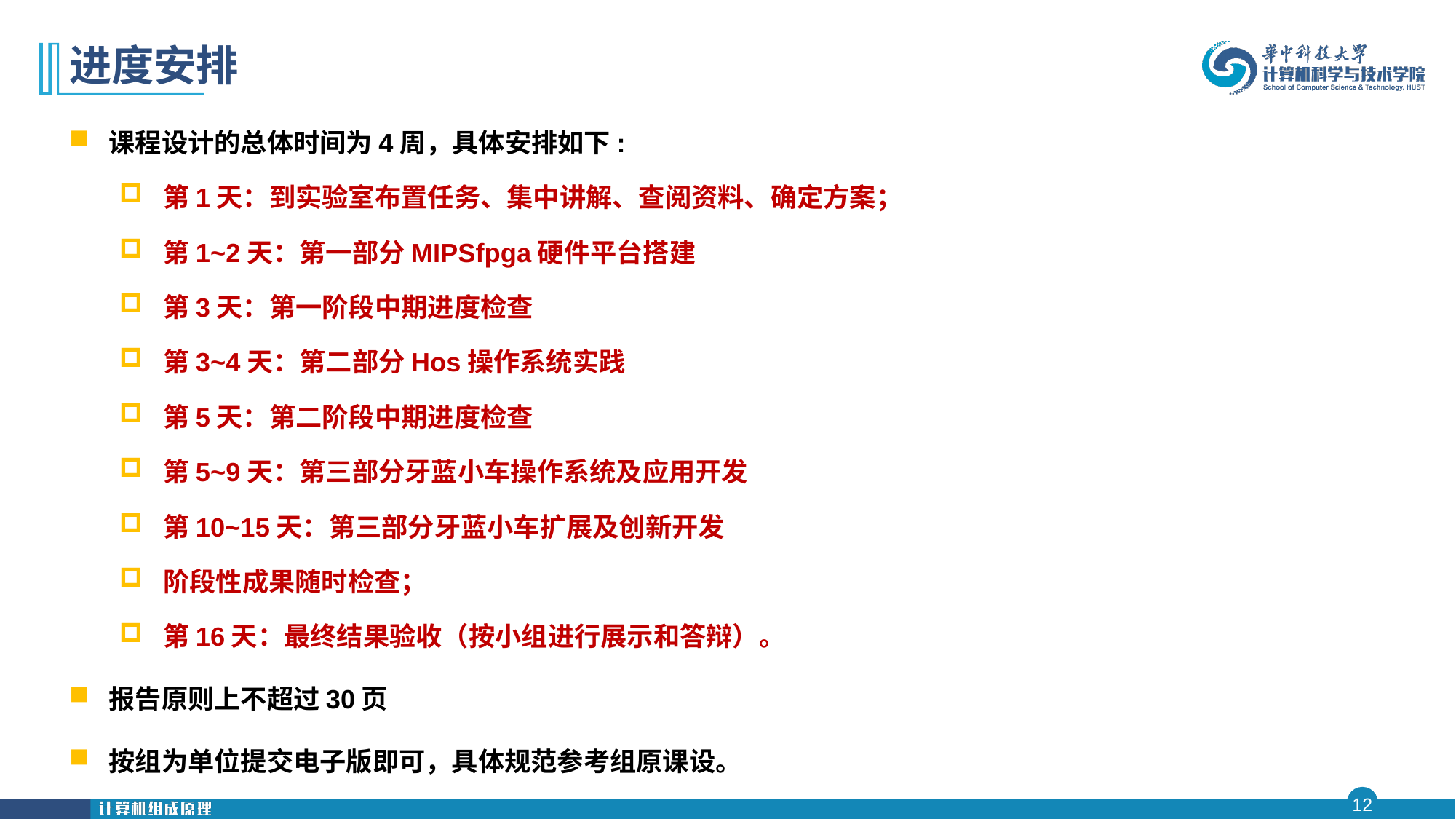

# 进度安排
课程设计的总体时间为4周，具体安排如下:
第1天：到实验室布置任务、集中讲解、查阅资料、确定方案；
第1~2天：第一部分MIPSfpga硬件平台搭建
第3天：第一阶段中期进度检查
第3~4天：第二部分Hos操作系统实践
第5天：第二阶段中期进度检查
第5~9天：第三部分牙蓝小车操作系统及应用开发
第10~15天：第三部分牙蓝小车扩展及创新开发
阶段性成果随时检查；
第16天：最终结果验收（按小组进行展示和答辩）。
报告原则上不超过30页
按组为单位提交电子版即可，具体规范参考组原课设。